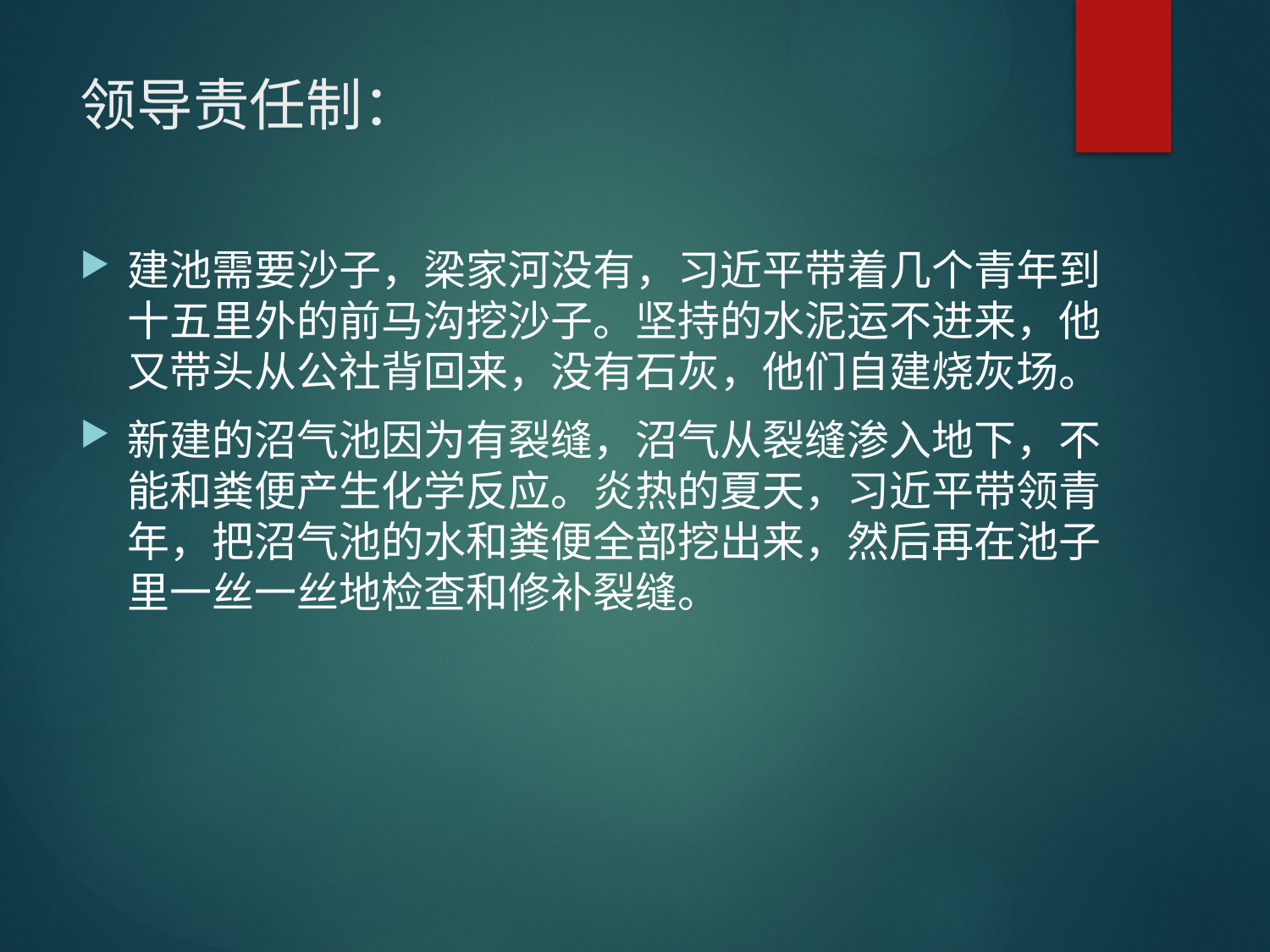

# 领导责任制：
建池需要沙子，梁家河没有，习近平带着几个青年到十五里外的前马沟挖沙子。坚持的水泥运不进来，他又带头从公社背回来，没有石灰，他们自建烧灰场。
新建的沼气池因为有裂缝，沼气从裂缝渗入地下，不能和粪便产生化学反应。炎热的夏天，习近平带领青年，把沼气池的水和粪便全部挖出来，然后再在池子里一丝一丝地检查和修补裂缝。